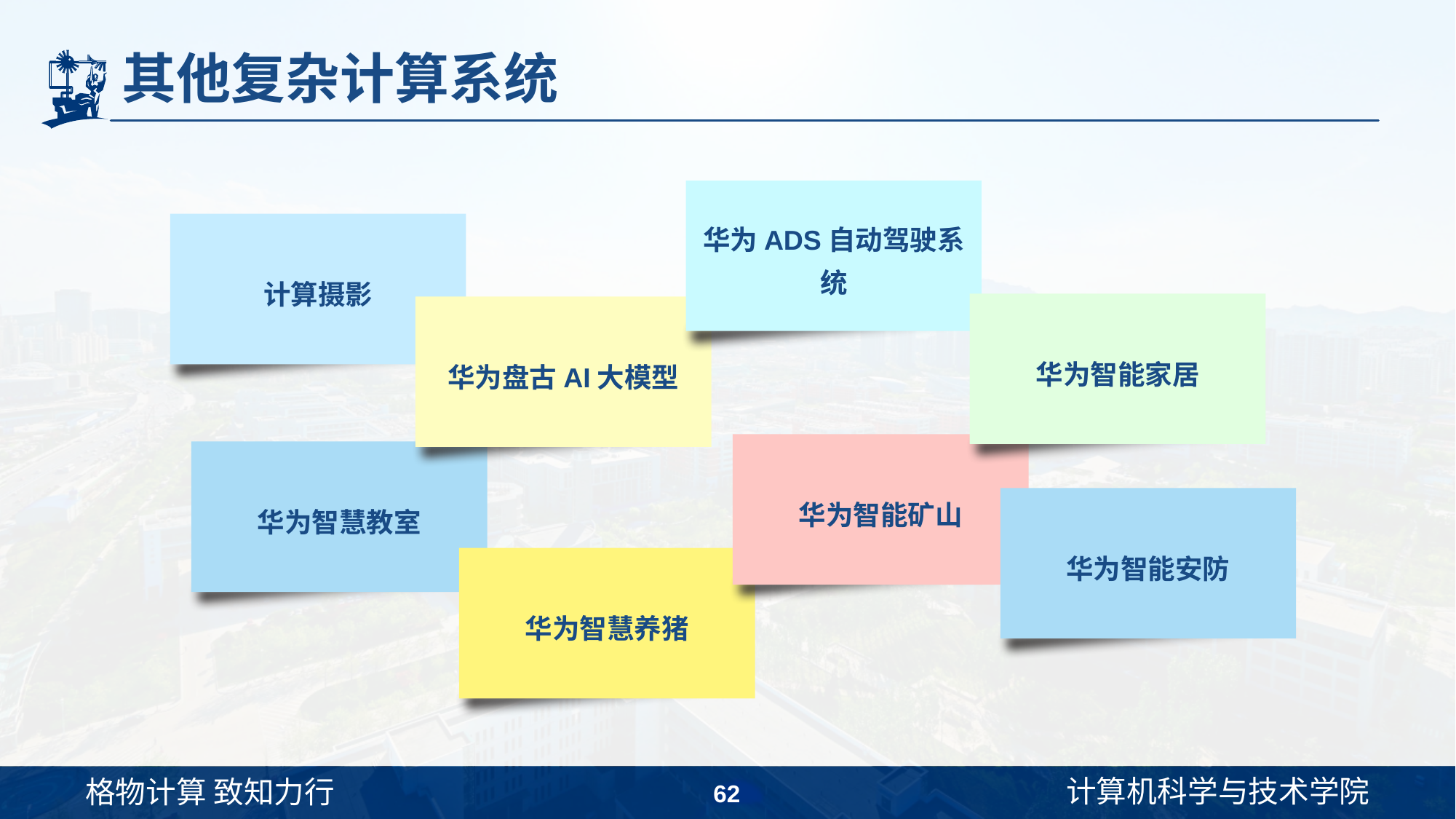

# 其他复杂计算系统
华为ADS自动驾驶系统

计算摄影

华为智能家居

华为盘古AI大模型

华为智能矿山

华为智慧教室

华为智能安防

华为智慧养猪

62